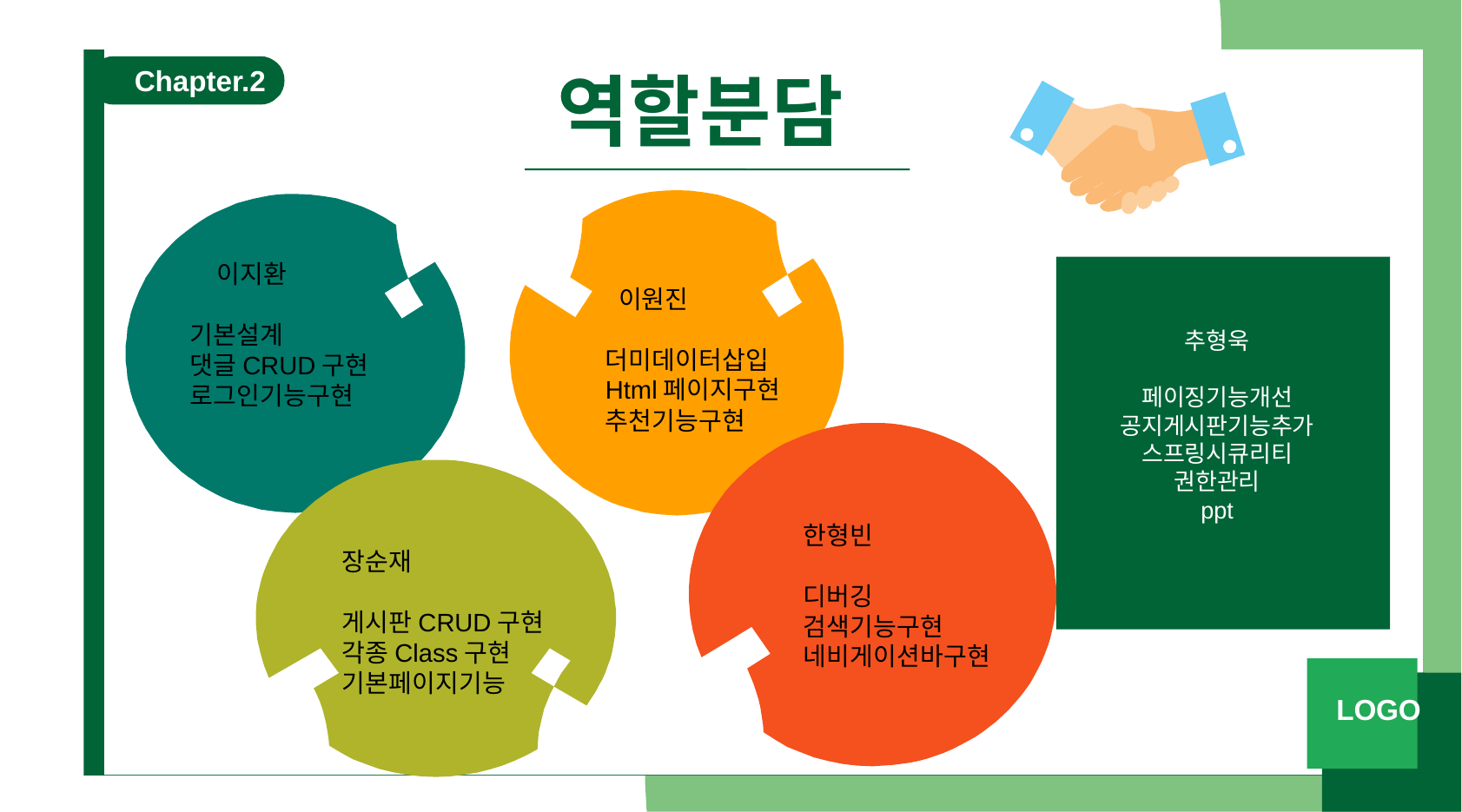

역할분담
Chapter.2

   이지환

기본설계
댓글CRUD구현
로그인기능구현

 이원진

더미데이터삽입
Html페이지구현
추천기능구현

추형욱

페이징기능개선
공지게시판기능추가
스프링시큐리티
권한관리
ppt

한형빈

디버깅
검색기능구현
네비게이션바구현

장순재

게시판CRUD구현
각종Class구현
기본페이지기능

LOGO